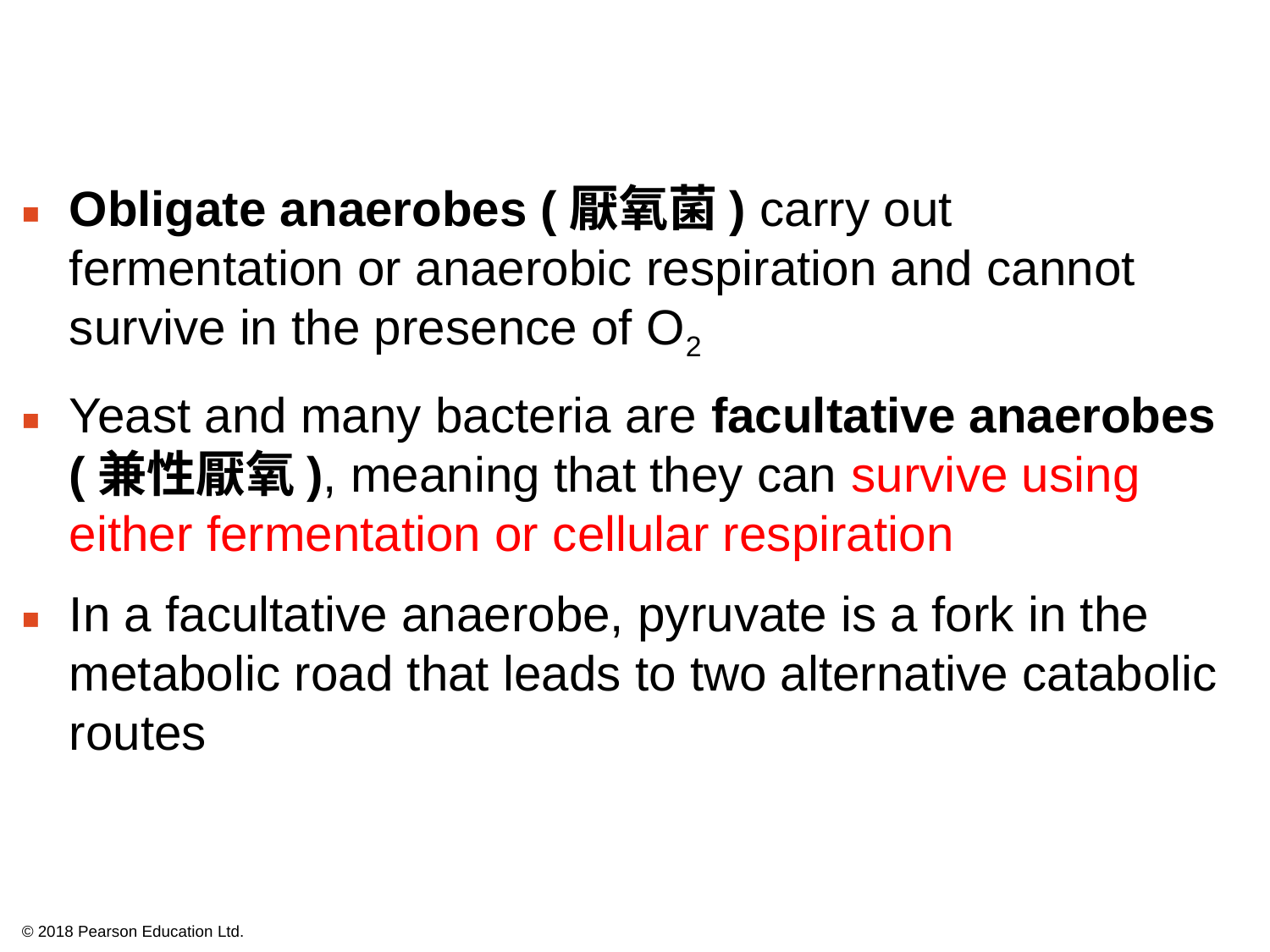

Obligate anaerobes (厭氧菌) carry out fermentation or anaerobic respiration and cannot survive in the presence of O2
Yeast and many bacteria are facultative anaerobes (兼性厭氧), meaning that they can survive using either fermentation or cellular respiration
In a facultative anaerobe, pyruvate is a fork in the metabolic road that leads to two alternative catabolic routes
© 2018 Pearson Education Ltd.